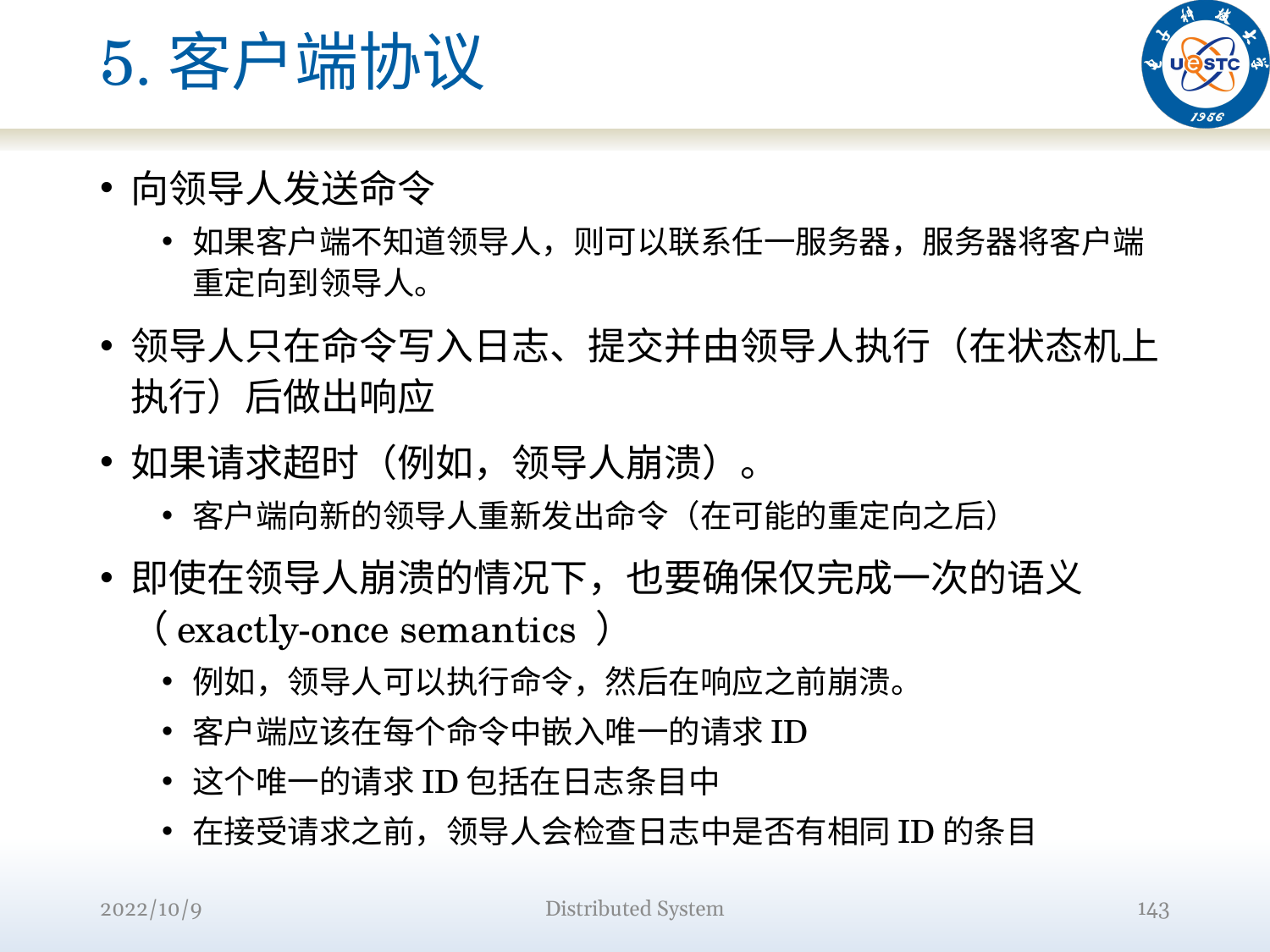

# 5.客户端协议
向领导人发送命令
如果客户端不知道领导人，则可以联系任一服务器，服务器将客户端重定向到领导人。
领导人只在命令写入日志、提交并由领导人执行（在状态机上执行）后做出响应
如果请求超时（例如，领导人崩溃）。
客户端向新的领导人重新发出命令（在可能的重定向之后）
即使在领导人崩溃的情况下，也要确保仅完成一次的语义（exactly-once semantics ）
例如，领导人可以执行命令，然后在响应之前崩溃。
客户端应该在每个命令中嵌入唯一的请求ID
这个唯一的请求ID包括在日志条目中
在接受请求之前，领导人会检查日志中是否有相同ID的条目

2022/10/9
Distributed System
143